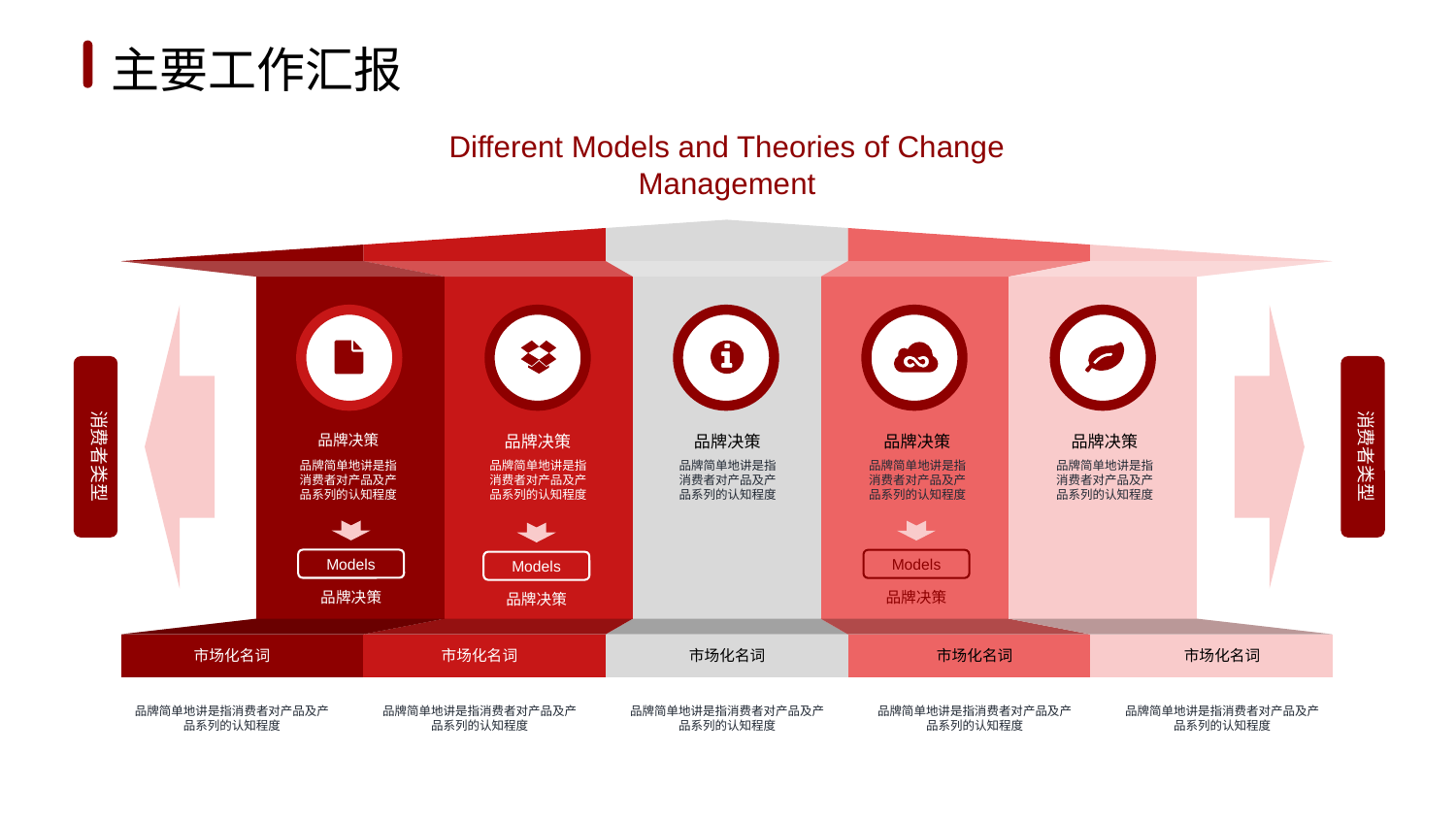

1
2
3
4
5
6
主要工作汇报

Different Models and Theories of Change Management

消费者类型
消费者类型
品牌决策
品牌决策
品牌决策
品牌决策
品牌决策
品牌简单地讲是指消费者对产品及产品系列的认知程度
品牌简单地讲是指消费者对产品及产品系列的认知程度
品牌简单地讲是指消费者对产品及产品系列的认知程度
品牌简单地讲是指消费者对产品及产品系列的认知程度
品牌简单地讲是指消费者对产品及产品系列的认知程度

Models
品牌决策

Models
品牌决策

Models
品牌决策

市场化名词
市场化名词
市场化名词
市场化名词
市场化名词
品牌简单地讲是指消费者对产品及产品系列的认知程度
品牌简单地讲是指消费者对产品及产品系列的认知程度
品牌简单地讲是指消费者对产品及产品系列的认知程度
品牌简单地讲是指消费者对产品及产品系列的认知程度
品牌简单地讲是指消费者对产品及产品系列的认知程度